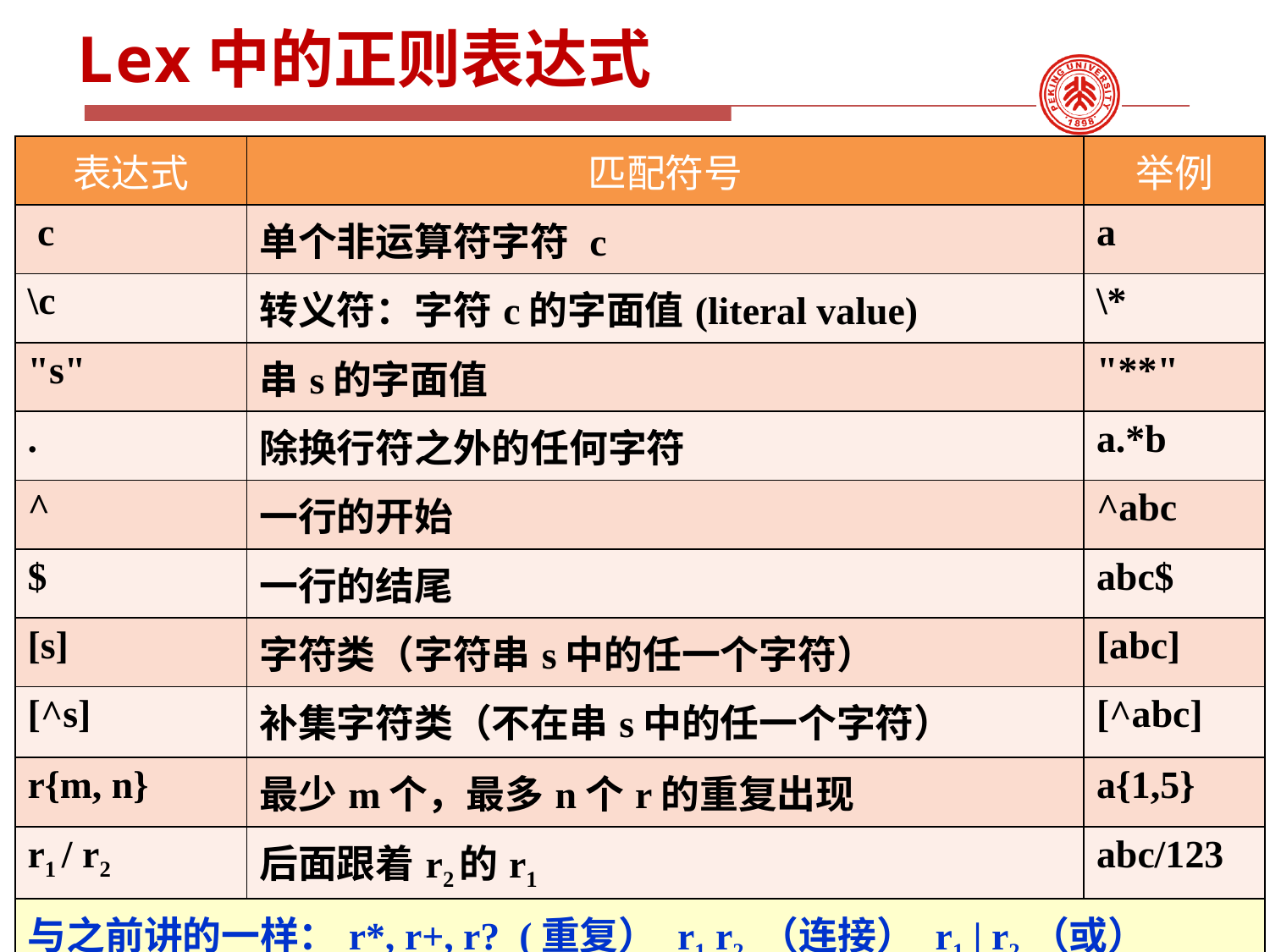

# Lex中的正则表达式
| 表达式 | 匹配符号 | 举例 |
| --- | --- | --- |
| c | 单个非运算符字符 c | a |
| \c | 转义符：字符c的字面值(literal value) | \\* |
| "s" | 串s的字面值 | "\*\*" |
| . | 除换行符之外的任何字符 | a.\*b |
| ^ | 一行的开始 | ^abc |
| $ | 一行的结尾 | abc$ |
| [s] | 字符类（字符串s中的任一个字符） | [abc] |
| [^s] | 补集字符类（不在串s中的任一个字符） | [^abc] |
| r{m, n} | 最少m个，最多n个r的重复出现 | a{1,5} |
| r1 / r2 | 后面跟着r2的r1 | abc/123 |
| 与之前讲的一样：r\*, r+, r? (重复） r1 r2 （连接） r1 | r2 （或） |  |  |